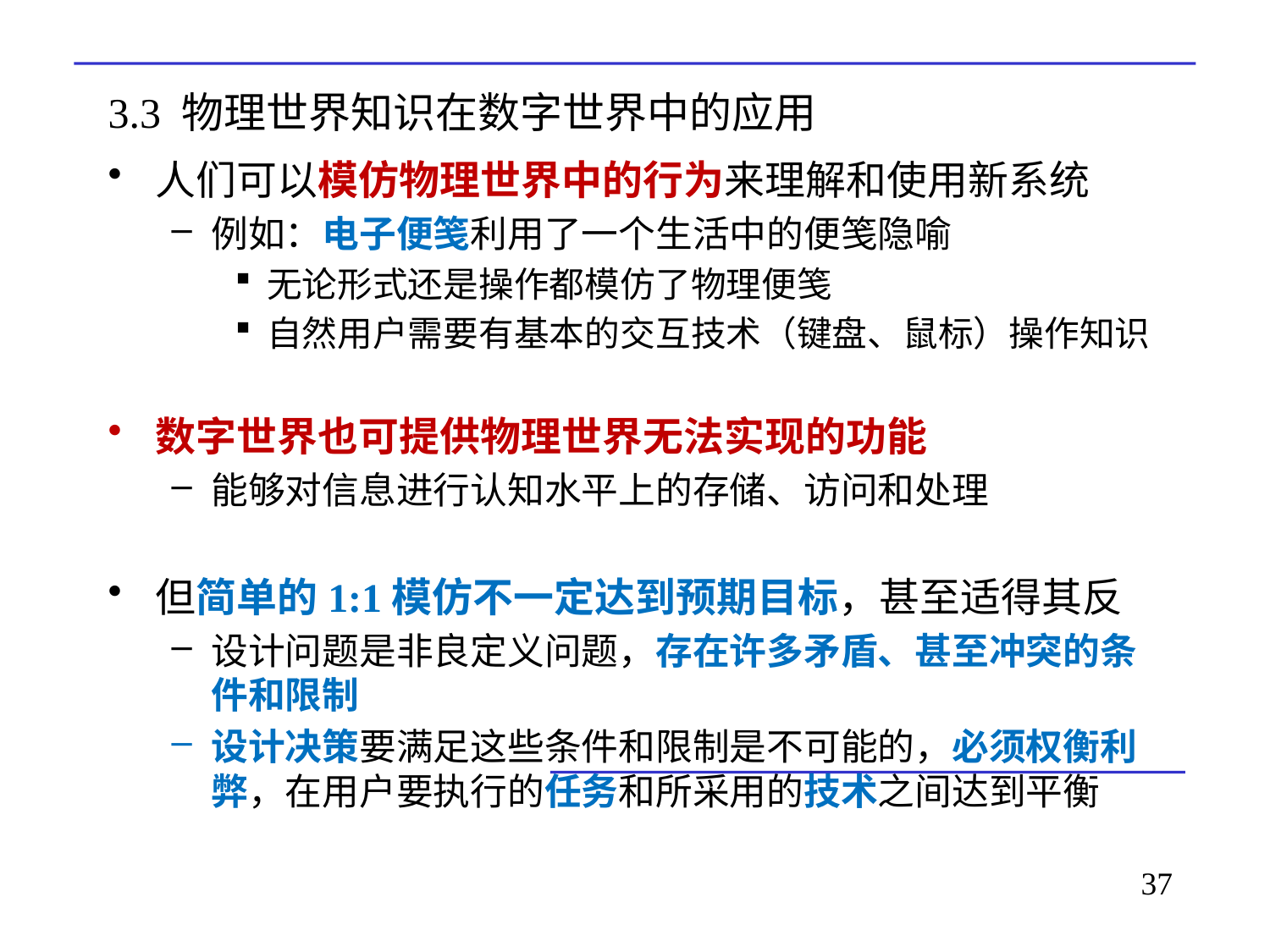

# 3.3 物理世界知识在数字世界中的应用
人们可以模仿物理世界中的行为来理解和使用新系统
例如：电子便笺利用了一个生活中的便笺隐喻
无论形式还是操作都模仿了物理便笺
自然用户需要有基本的交互技术（键盘、鼠标）操作知识

数字世界也可提供物理世界无法实现的功能
能够对信息进行认知水平上的存储、访问和处理

但简单的1:1模仿不一定达到预期目标，甚至适得其反
设计问题是非良定义问题，存在许多矛盾、甚至冲突的条件和限制
设计决策要满足这些条件和限制是不可能的，必须权衡利弊，在用户要执行的任务和所采用的技术之间达到平衡
37